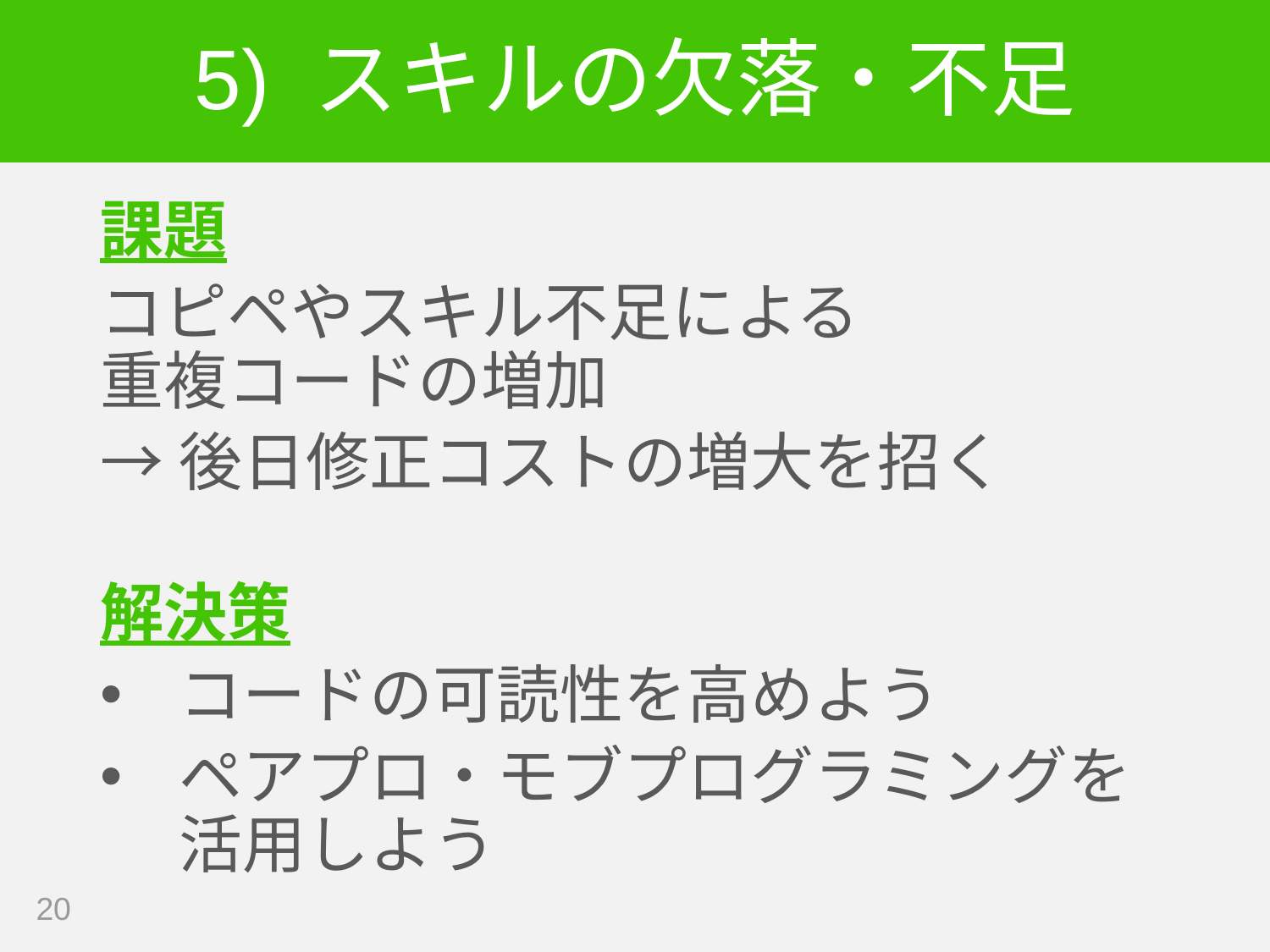

# 5) スキルの欠落・不足
課題
コピペやスキル不足による
重複コードの増加
→後日修正コストの増大を招く
解決策
コードの可読性を高めよう
ペアプロ・モブプログラミングを
活用しよう
20